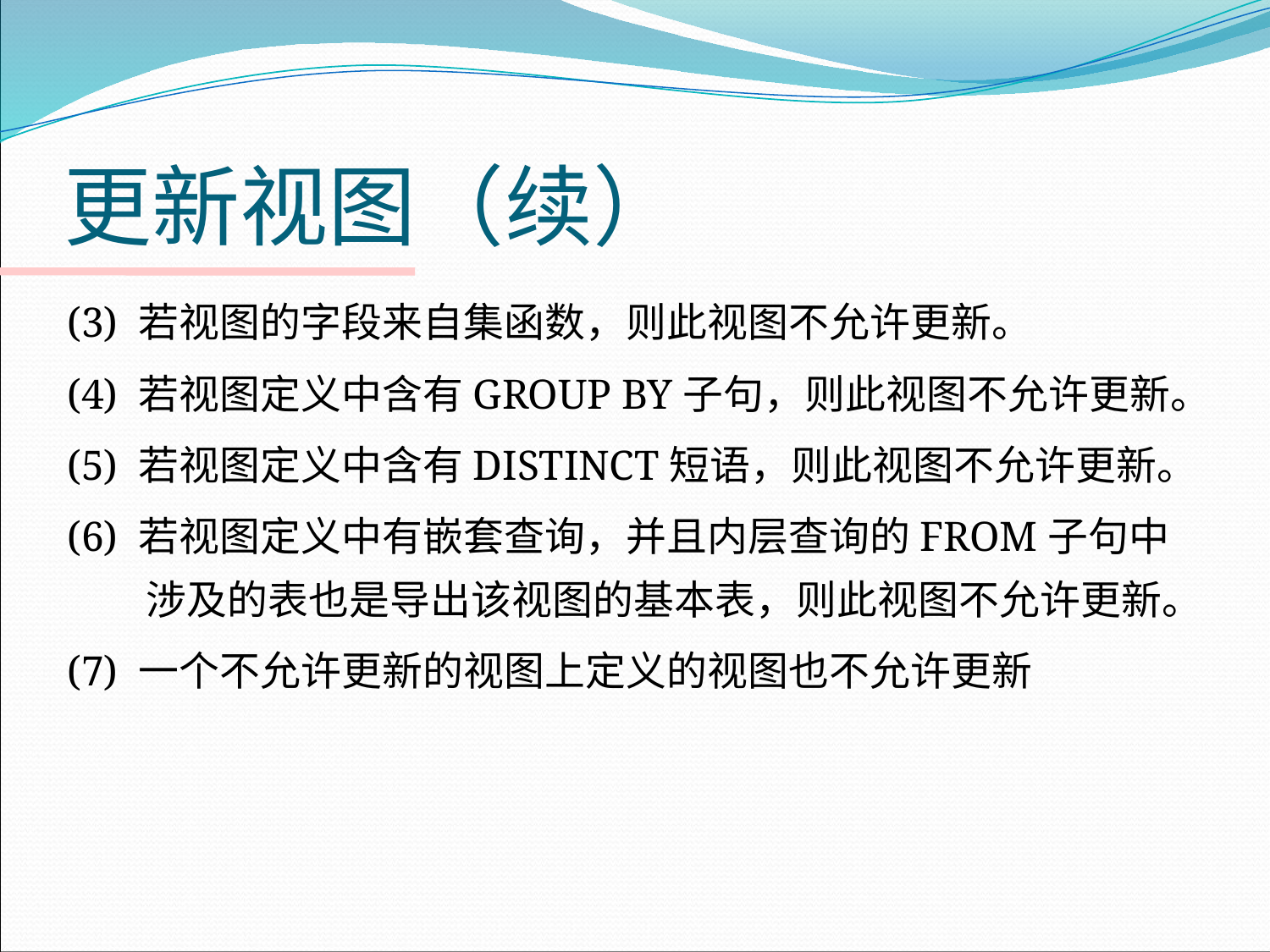

# 更新视图（续）
(3) 若视图的字段来自集函数，则此视图不允许更新。
(4) 若视图定义中含有GROUP BY子句，则此视图不允许更新。
(5) 若视图定义中含有DISTINCT短语，则此视图不允许更新。
(6) 若视图定义中有嵌套查询，并且内层查询的FROM子句中涉及的表也是导出该视图的基本表，则此视图不允许更新。
(7) 一个不允许更新的视图上定义的视图也不允许更新

396